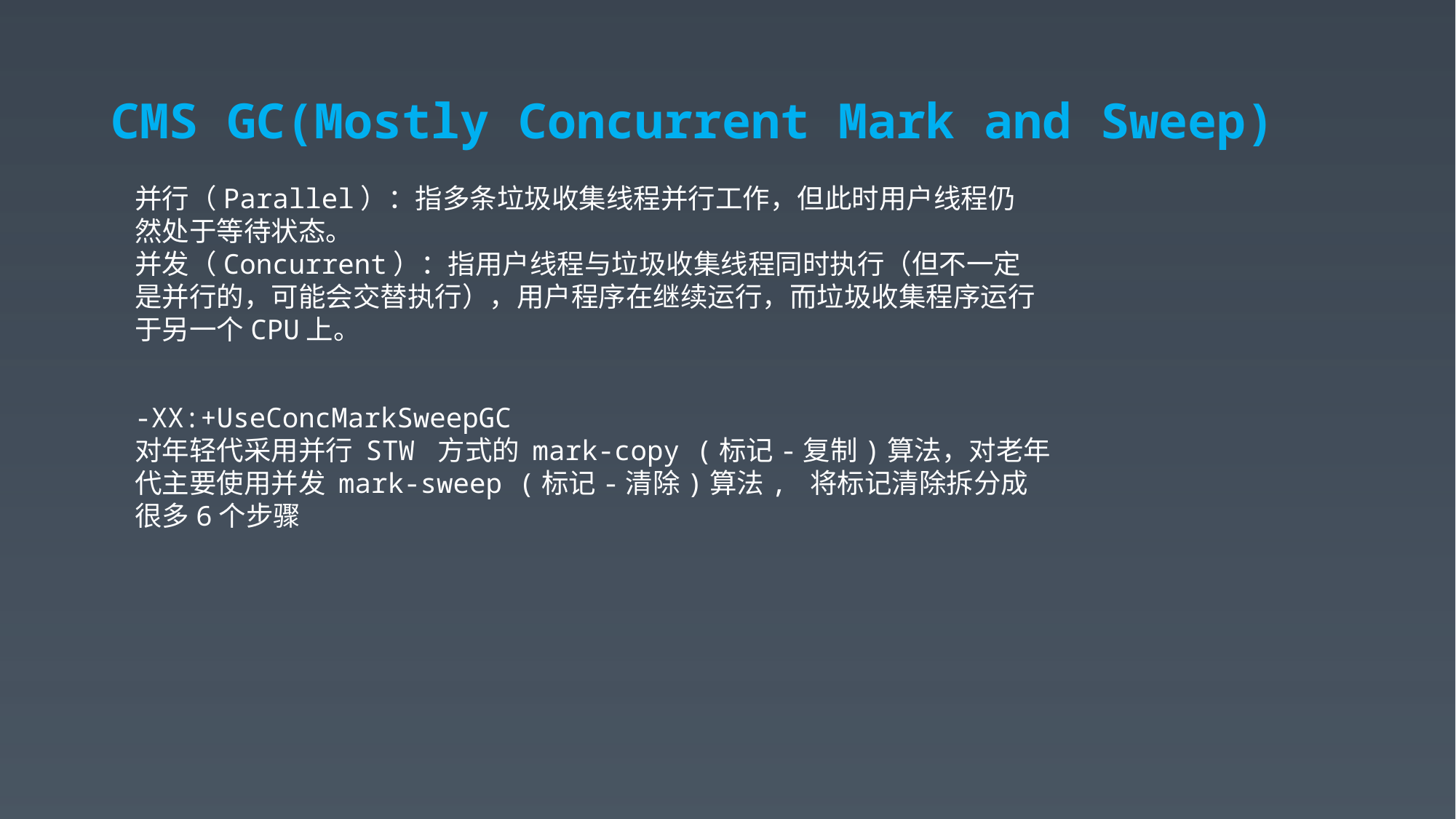

# CMS GC(Mostly Concurrent Mark and Sweep)
并行（Parallel）：指多条垃圾收集线程并行工作，但此时用户线程仍然处于等待状态。
并发（Concurrent）：指用户线程与垃圾收集线程同时执行（但不一定是并行的，可能会交替执行），用户程序在继续运行，而垃圾收集程序运行于另一个CPU上。
-XX:+UseConcMarkSweepGC
对年轻代采用并行 STW 方式的 mark-copy (标记-复制)算法，对老年代主要使用并发 mark-sweep (标记-清除)算法, 将标记清除拆分成很多6个步骤